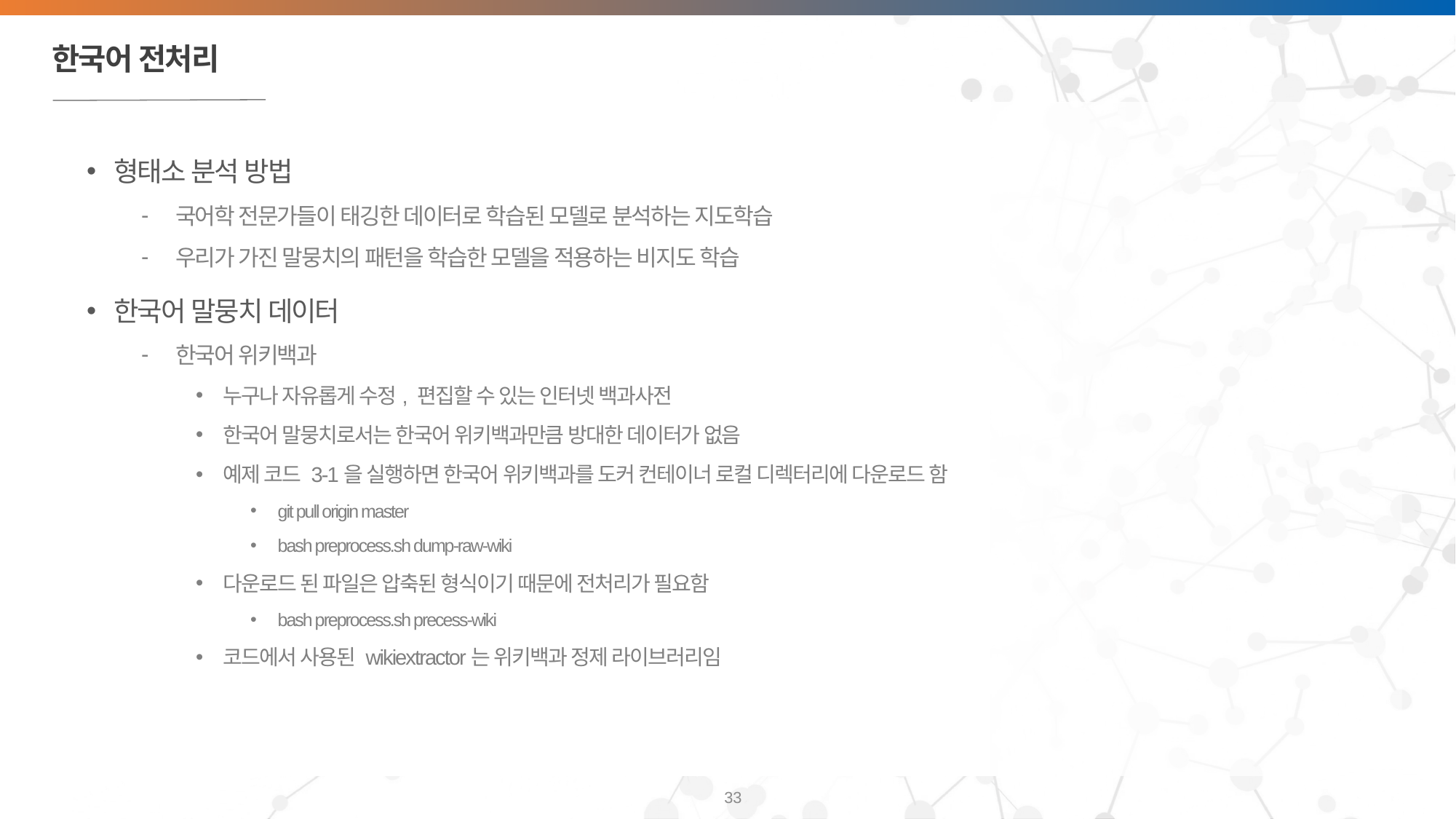

# 한국어 전처리

형태소 분석 방법
국어학 전문가들이 태깅한 데이터로 학습된 모델로 분석하는 지도학습
우리가 가진 말뭉치의 패턴을 학습한 모델을 적용하는 비지도 학습
한국어 말뭉치 데이터
한국어 위키백과
누구나 자유롭게 수정, 편집할 수 있는 인터넷 백과사전
한국어 말뭉치로서는 한국어 위키백과만큼 방대한 데이터가 없음
예제 코드 3-1을 실행하면 한국어 위키백과를 도커 컨테이너 로컬 디렉터리에 다운로드 함
git pull origin master
bash preprocess.sh dump-raw-wiki
다운로드 된 파일은 압축된 형식이기 때문에 전처리가 필요함
bash preprocess.sh precess-wiki
코드에서 사용된 wikiextractor는 위키백과 정제 라이브러리임

33